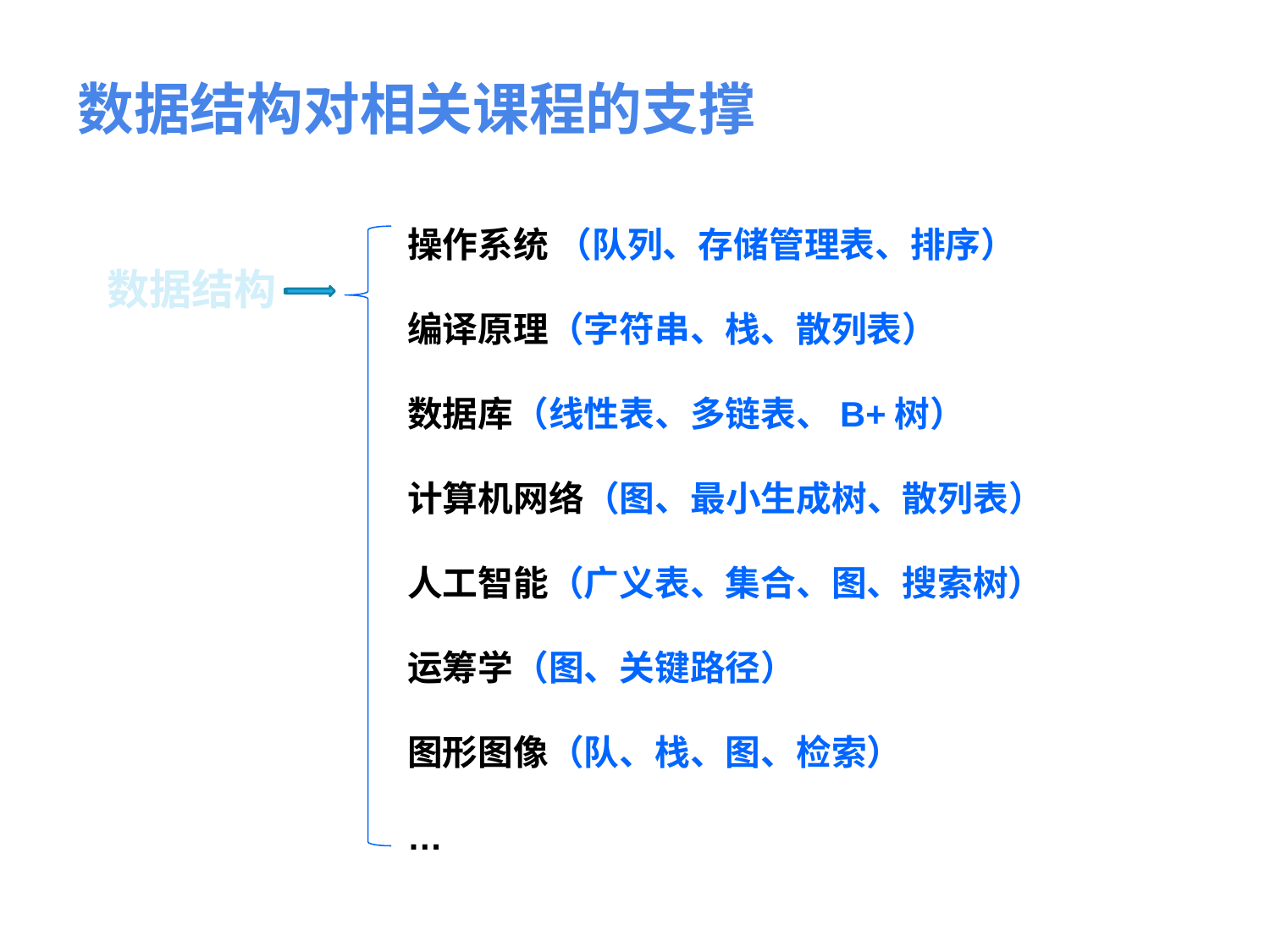

数据结构对相关课程的支撑
操作系统 （队列、存储管理表、排序）

编译原理（字符串、栈、散列表）

数据库（线性表、多链表、B+树）

计算机网络（图、最小生成树、散列表）

人工智能（广义表、集合、图、搜索树）

运筹学（图、关键路径）

图形图像（队、栈、图、检索）

…

数据结构